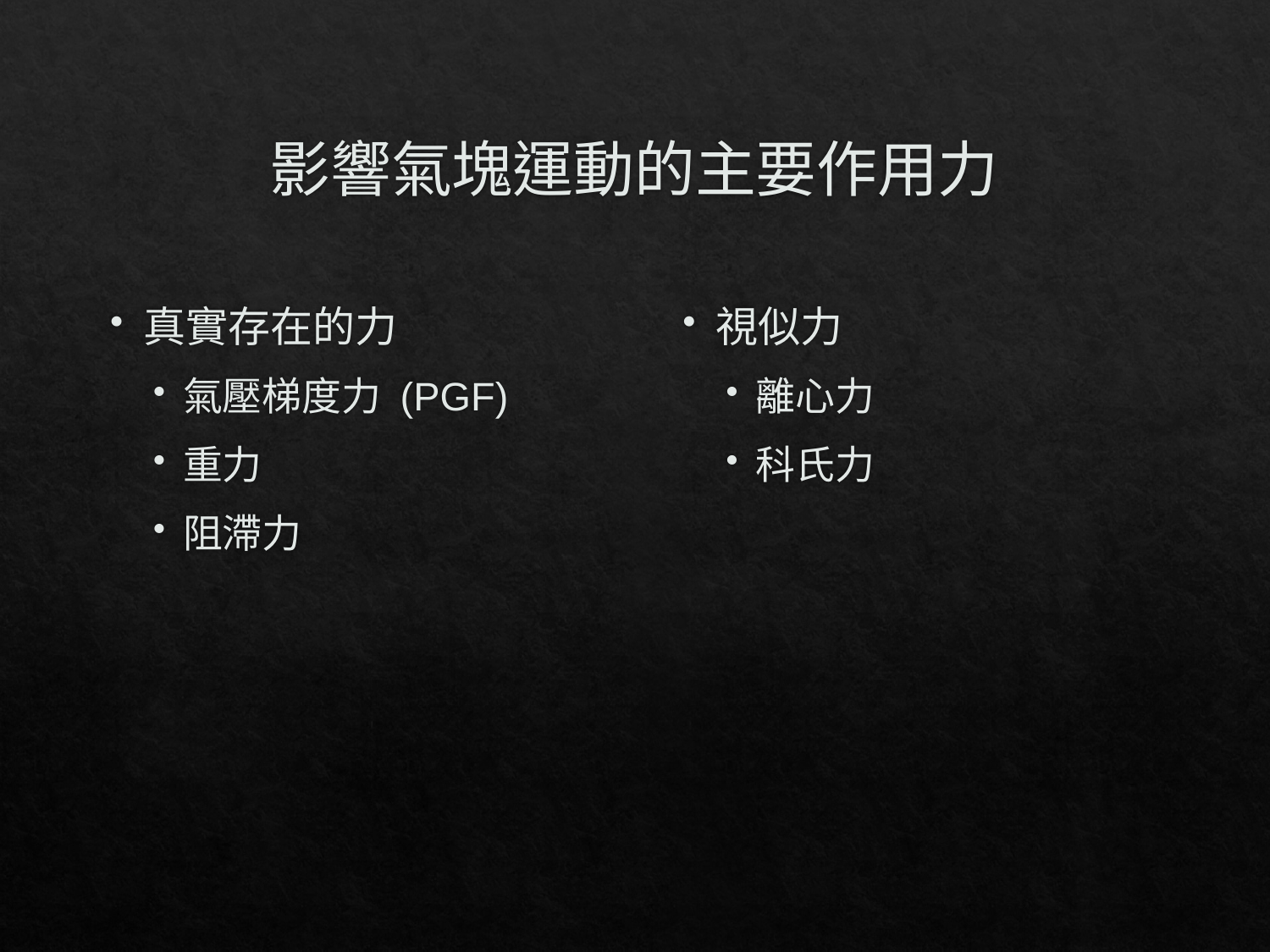

# 影響氣塊運動的主要作用力
真實存在的力
氣壓梯度力 (PGF)
重力
阻滯力

視似力
離心力
科氏力